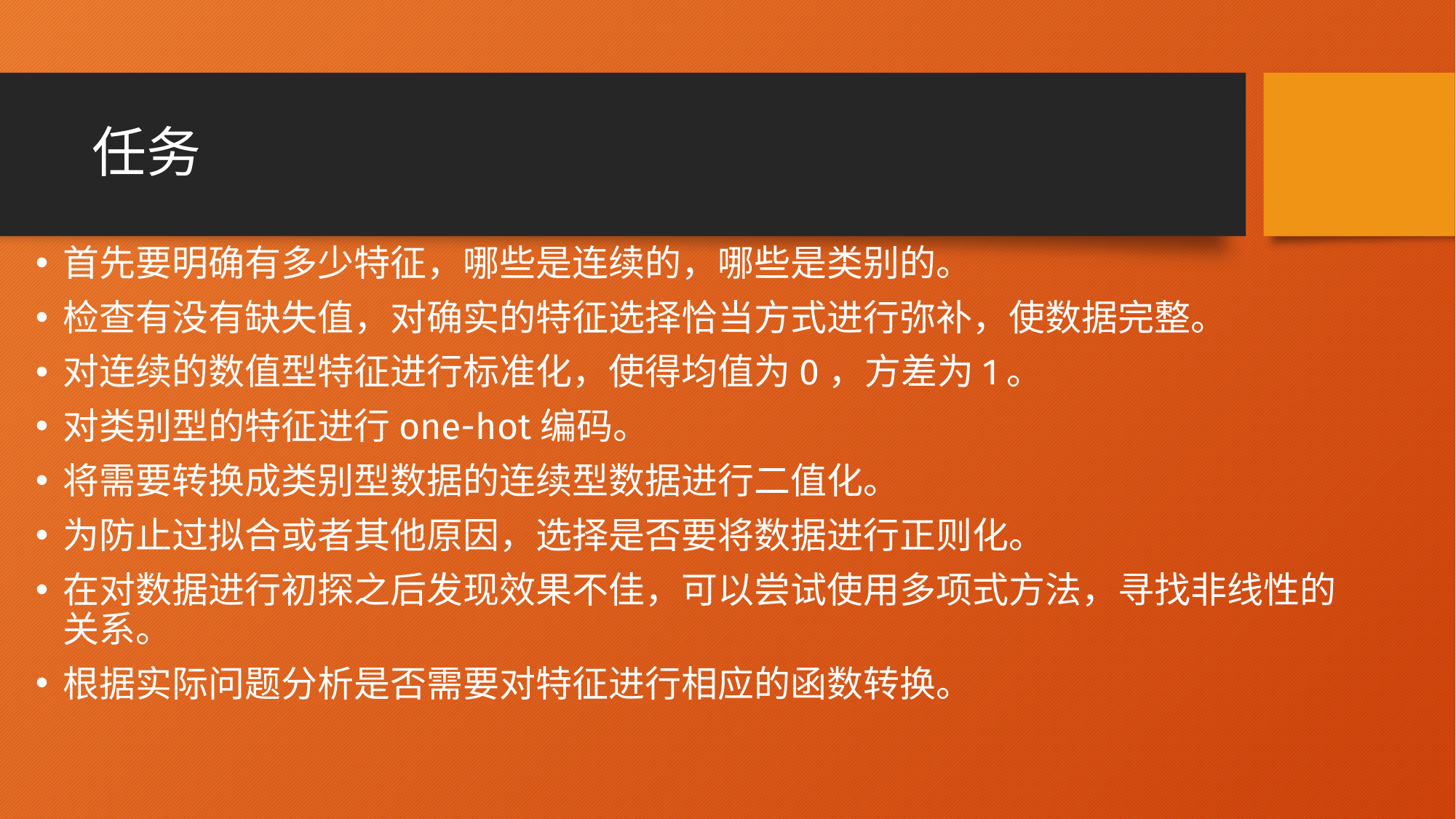

# 任务
首先要明确有多少特征，哪些是连续的，哪些是类别的。
检查有没有缺失值，对确实的特征选择恰当方式进行弥补，使数据完整。
对连续的数值型特征进行标准化，使得均值为0，方差为1。
对类别型的特征进行one-hot编码。
将需要转换成类别型数据的连续型数据进行二值化。
为防止过拟合或者其他原因，选择是否要将数据进行正则化。
在对数据进行初探之后发现效果不佳，可以尝试使用多项式方法，寻找非线性的关系。
根据实际问题分析是否需要对特征进行相应的函数转换。